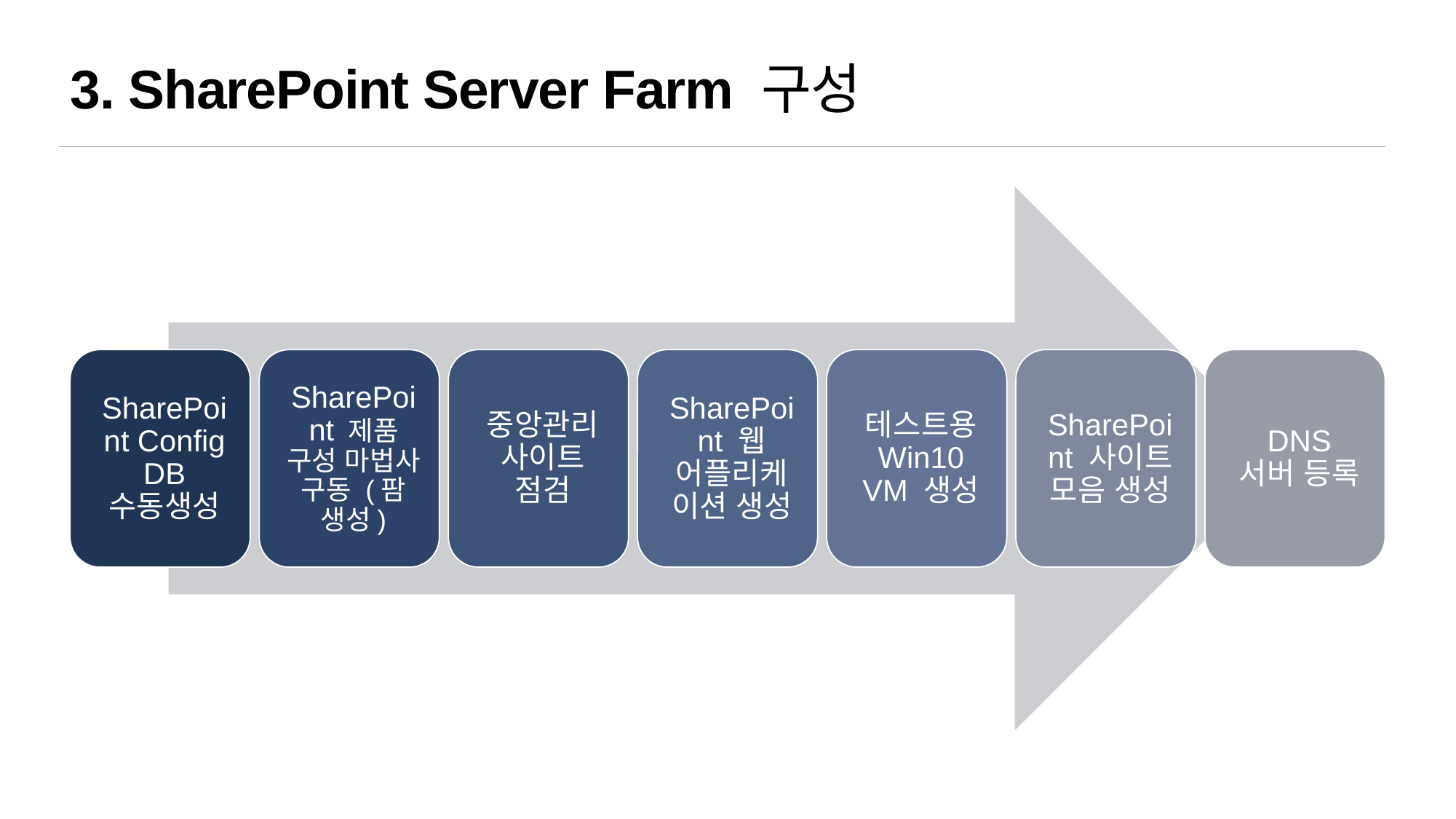

# 3. SharePoint Server Farm 구성
SharePoint Config DB 수동생성
SharePoint 제품 구성 마법사 구동 (팜 생성)
중앙관리 사이트 점검
SharePoint 웹 어플리케이션 생성
테스트용 Win10 VM 생성
SharePoint 사이트 모음 생성
DNS 서버 등록